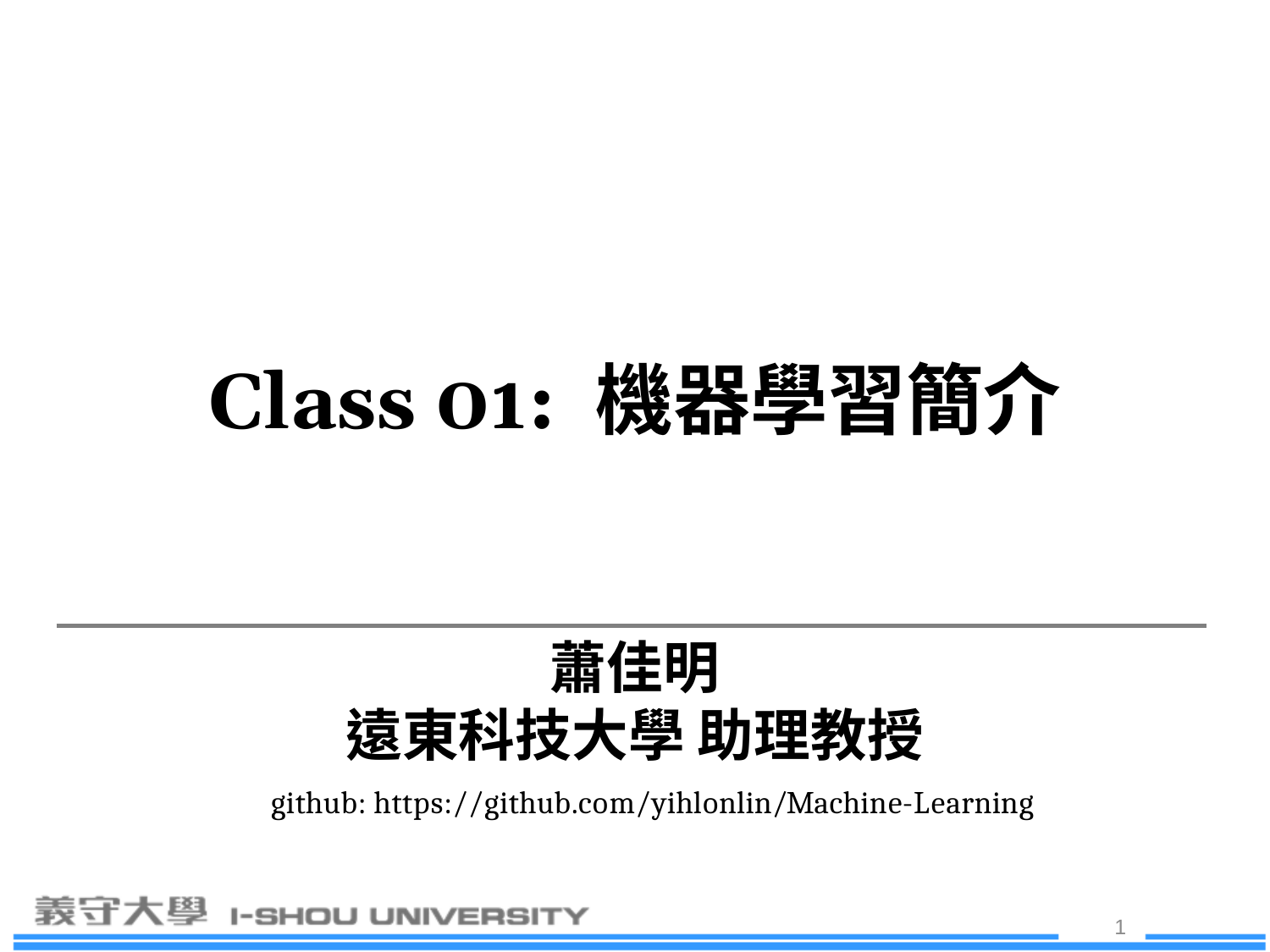

# Class 01: 機器學習簡介
蕭佳明
遠東科技大學 助理教授

github: https://github.com/yihlonlin/Machine-Learning
1